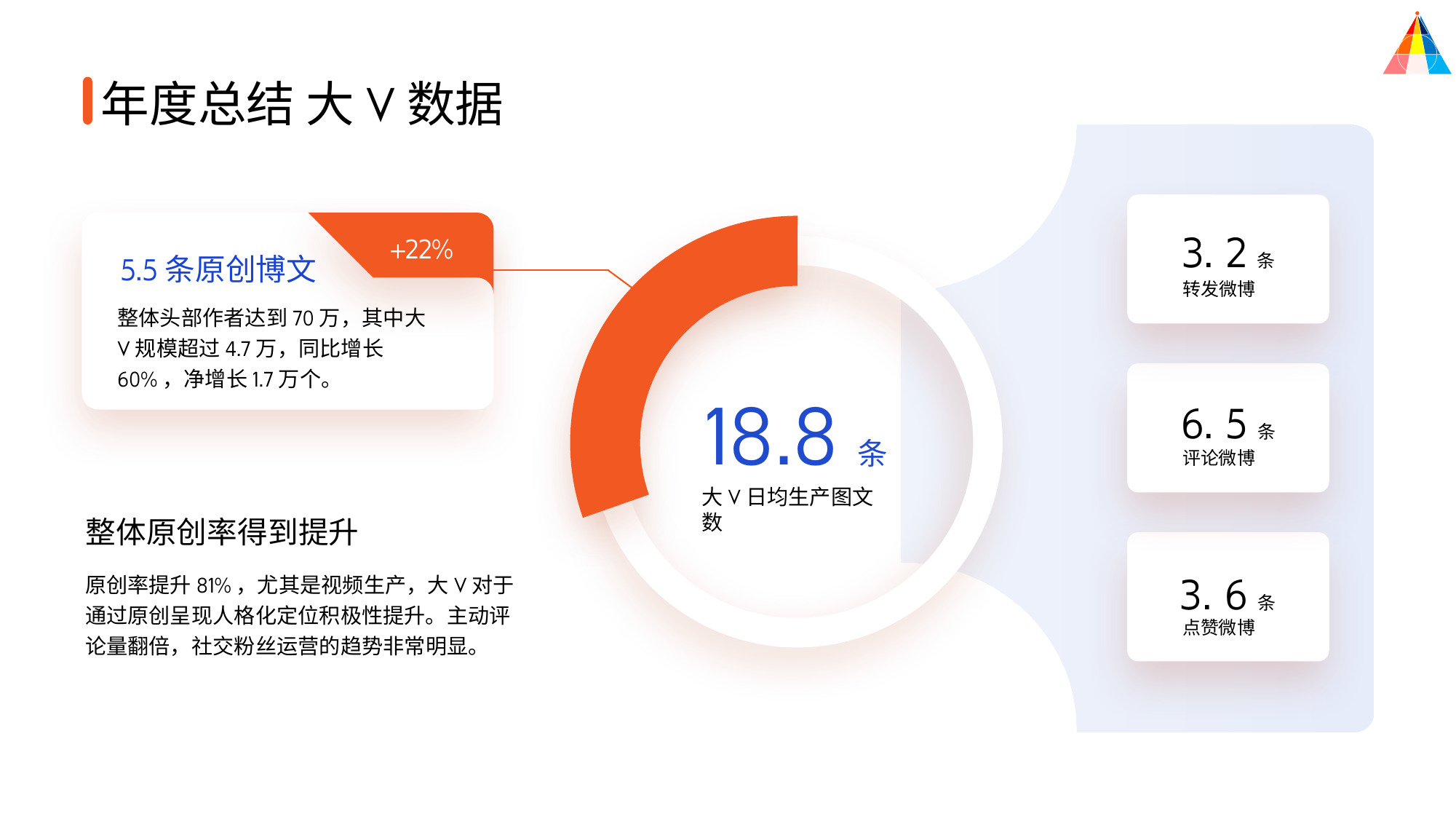

年度总结 大V数据

3. 2条
+22%

5.5条原创博文
转发微博
整体头部作者达到70万，其中大V规模超过4.7万，同比增长60%，净增长1.7万个。

18.8条
6. 5条
评论微博
大V日均生产图文数
整体原创率得到提升

原创率提升81%，尤其是视频生产，大V对于通过原创呈现人格化定位积极性提升。主动评论量翻倍，社交粉丝运营的趋势非常明显。
3. 6条
点赞微博